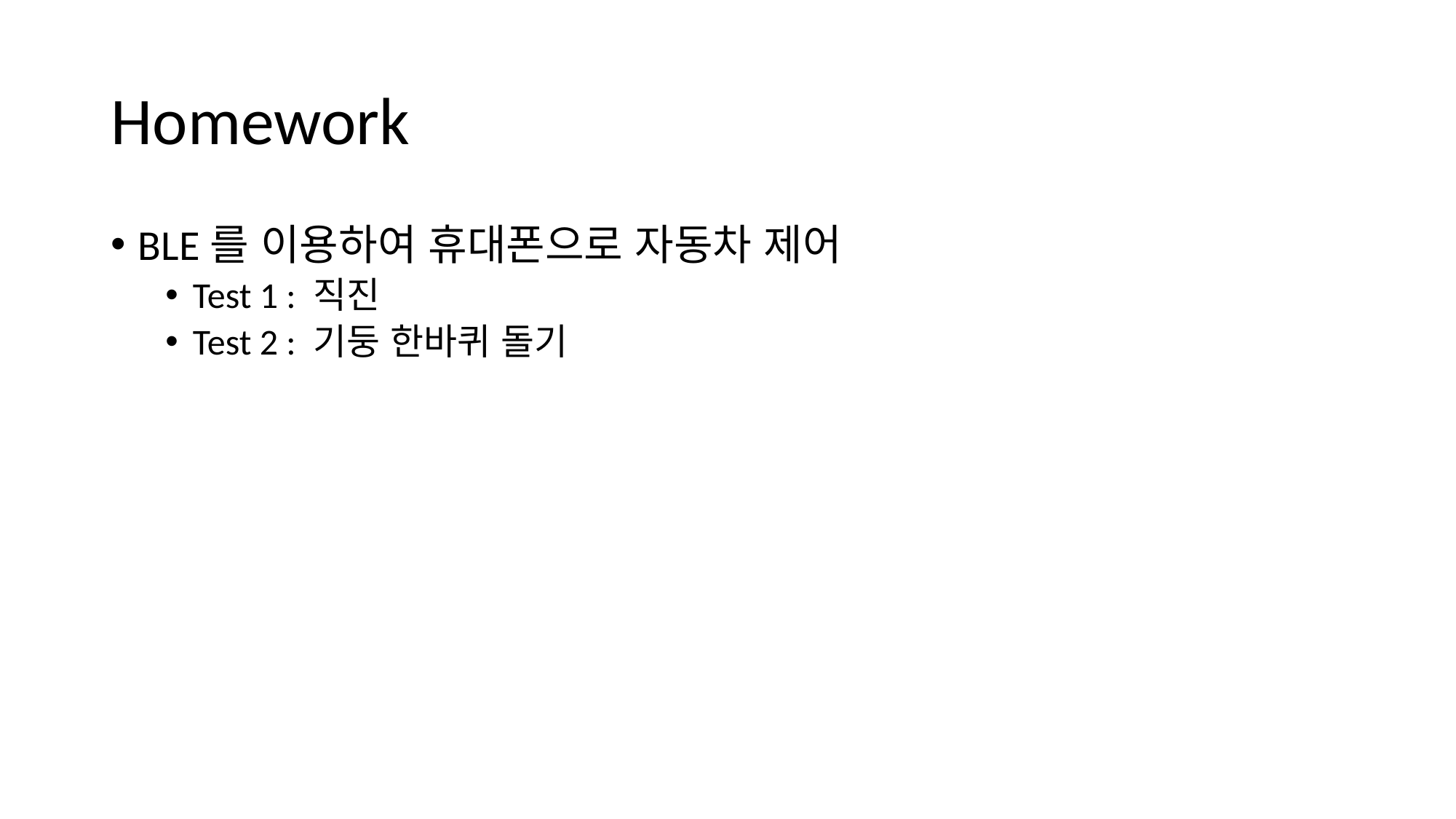

# Homework
BLE를 이용하여 휴대폰으로 자동차 제어
Test 1 : 직진
Test 2 : 기둥 한바퀴 돌기